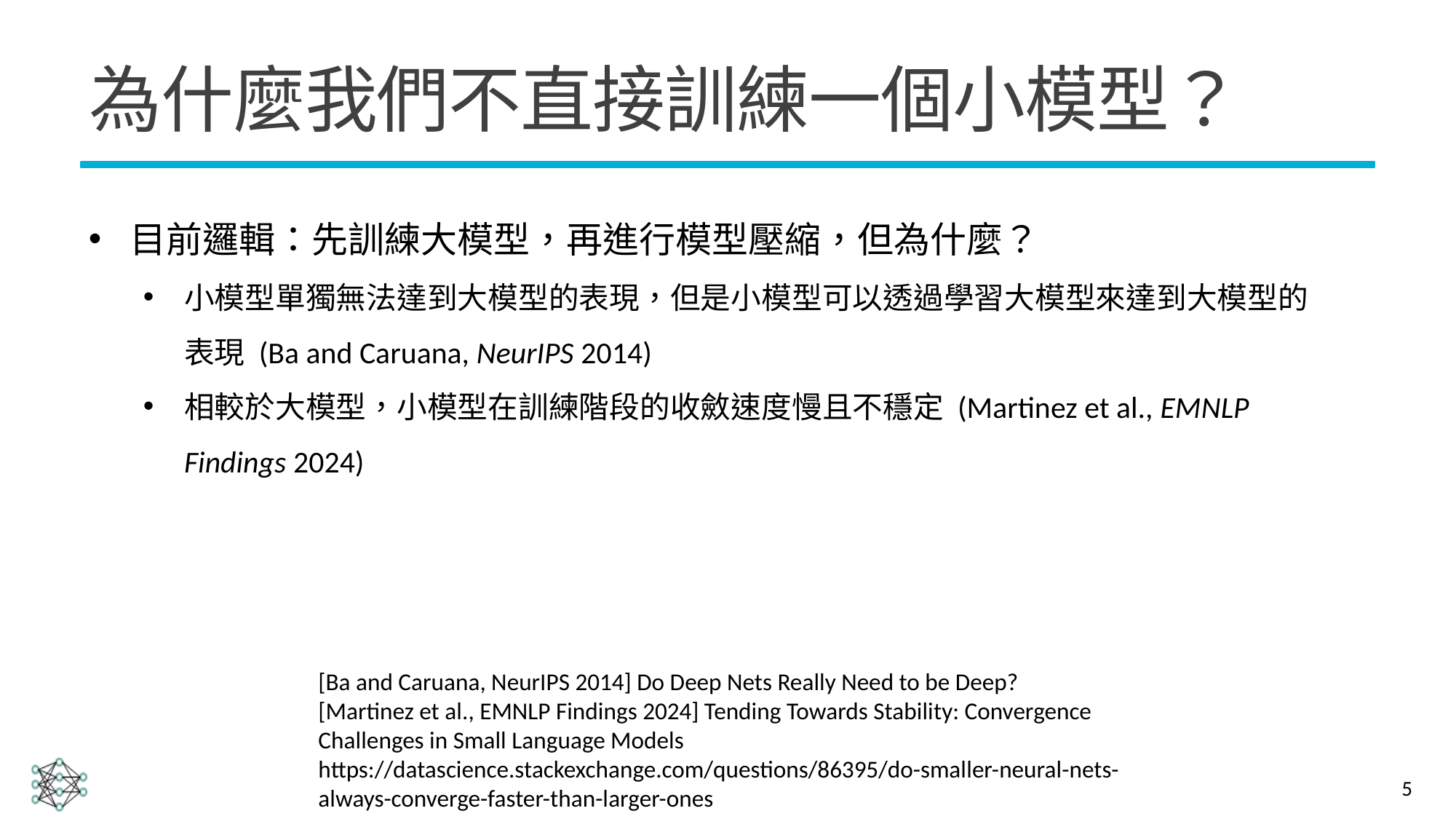

# 為什麼我們不直接訓練一個小模型？
目前邏輯：先訓練大模型，再進行模型壓縮，但為什麼？
小模型單獨無法達到大模型的表現，但是小模型可以透過學習大模型來達到大模型的表現 (Ba and Caruana, NeurIPS 2014)
相較於大模型，小模型在訓練階段的收斂速度慢且不穩定 (Martinez et al., EMNLP Findings 2024)
[Ba and Caruana, NeurIPS 2014] Do Deep Nets Really Need to be Deep?
[Martinez et al., EMNLP Findings 2024] Tending Towards Stability: Convergence Challenges in Small Language Models
https://datascience.stackexchange.com/questions/86395/do-smaller-neural-nets-always-converge-faster-than-larger-ones
5